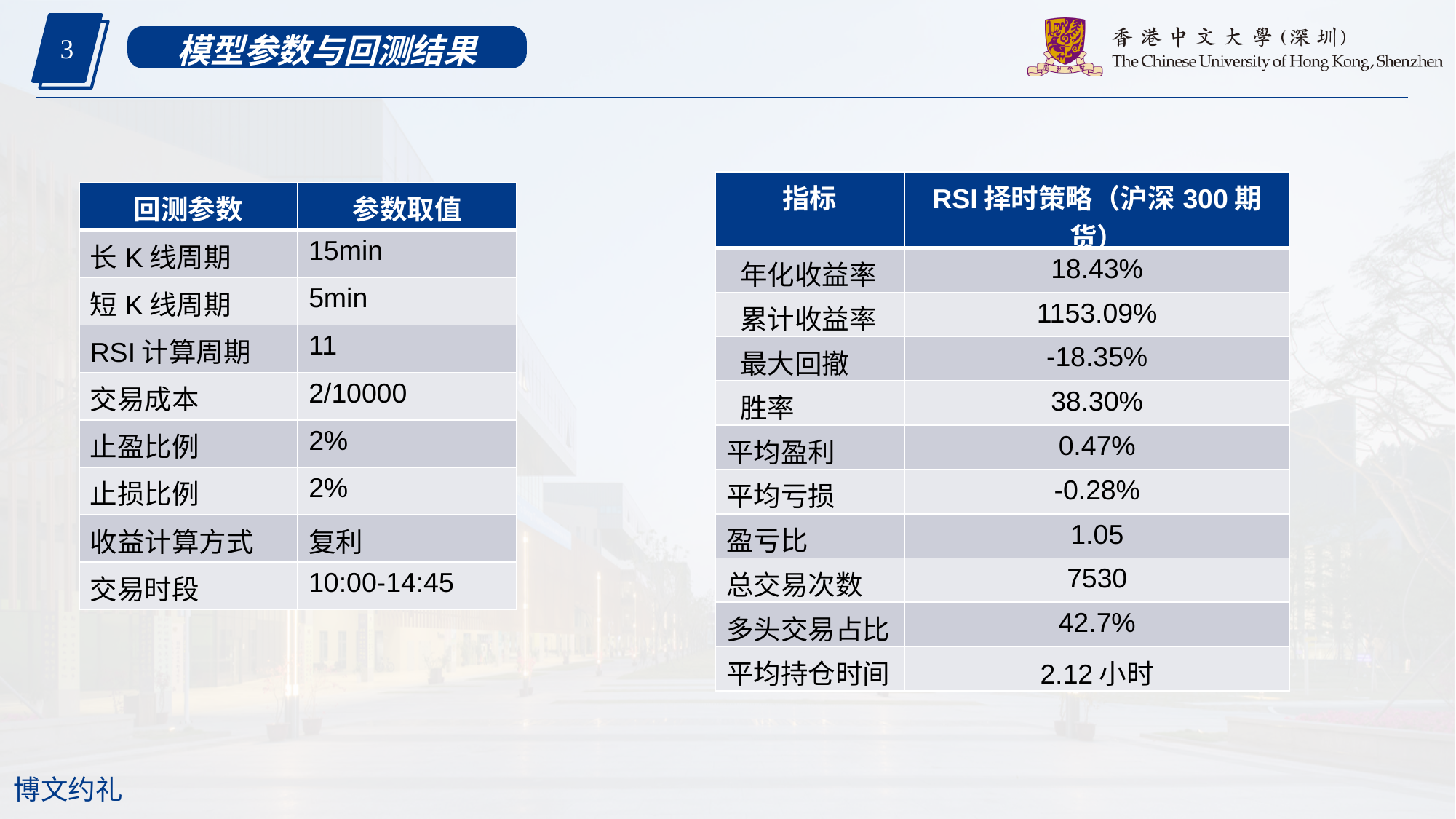

3

模型参数与回测结果

| 指标 | RSI择时策略（沪深300期货） |
| --- | --- |
| 年化收益率 | 18.43% |
| 累计收益率 | 1153.09% |
| 最大回撤 | -18.35% |
| 胜率 | 38.30% |
| 平均盈利 | 0.47% |
| 平均亏损 | -0.28% |
| 盈亏比 | 1.05 |
| 总交易次数 | 7530 |
| 多头交易占比 | 42.7% |
| 平均持仓时间 | 2.12小时 |
| 回测参数 | 参数取值 |
| --- | --- |
| 长K线周期 | 15min |
| 短K线周期 | 5min |
| RSI计算周期 | 11 |
| 交易成本 | 2/10000 |
| 止盈比例 | 2% |
| 止损比例 | 2% |
| 收益计算方式 | 复利 |
| 交易时段 | 10:00-14:45 |